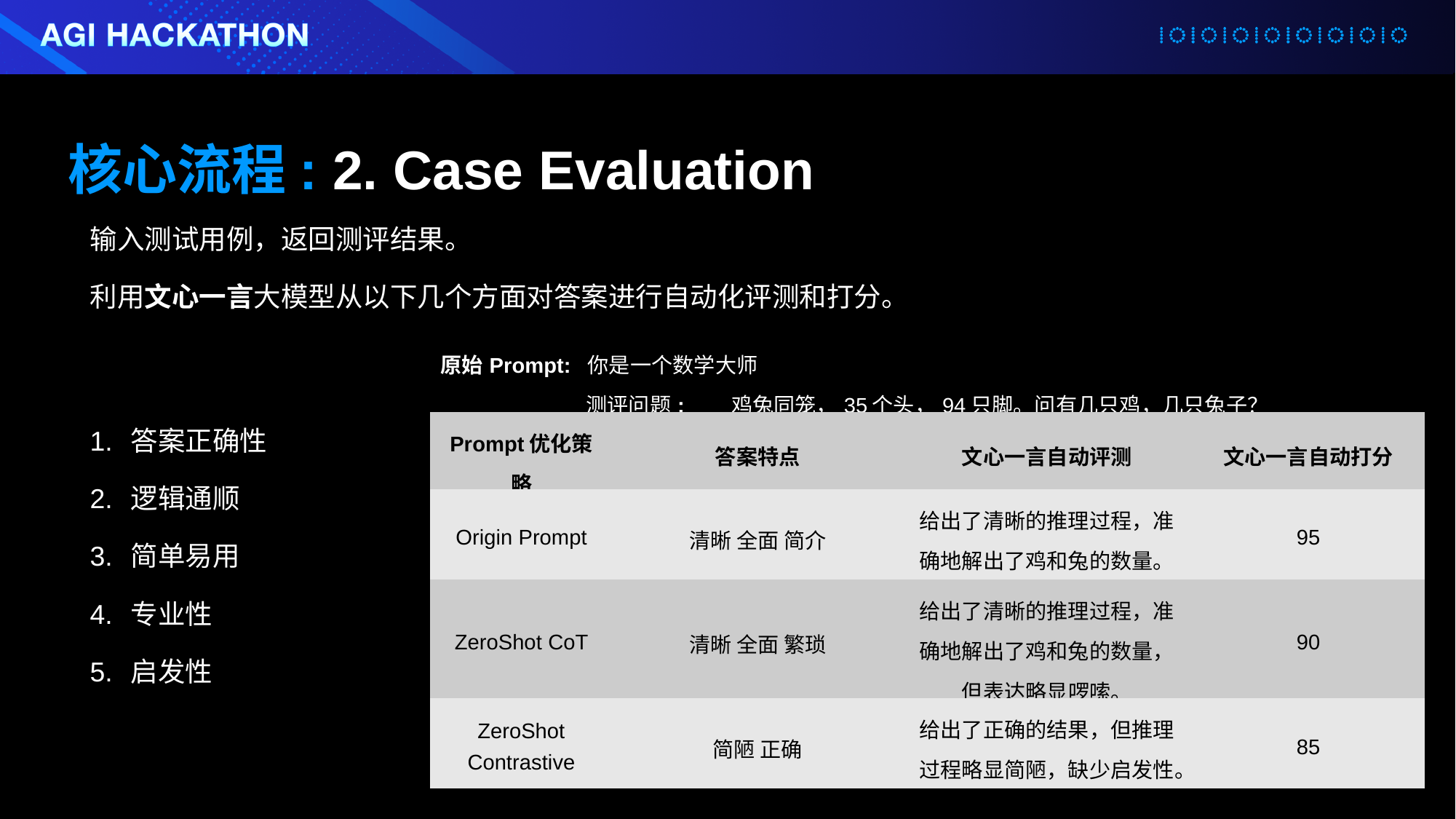

核心流程: 2. Case Evaluation
输入测试用例，返回测评结果。
利用文心一言大模型从以下几个方面对答案进行自动化评测和打分。
| 原始Prompt: 你是一个数学大师 测评问题: 鸡兔同笼，35个头，94只脚。问有几只鸡，几只兔子？ |  |  |  |
| --- | --- | --- | --- |
| Prompt优化策略 | 答案特点 | 文心一言自动评测 | 文心一言自动打分 |
| Origin Prompt | 清晰 全面 简介 | 给出了清晰的推理过程，准确地解出了鸡和兔的数量。 | 95 |
| ZeroShot CoT | 清晰 全面 繁琐 | 给出了清晰的推理过程，准确地解出了鸡和兔的数量，但表达略显啰嗦。 | 90 |
| ZeroShot Contrastive | 简陋 正确 | 给出了正确的结果，但推理过程略显简陋，缺少启发性。 | 85 |
答案正确性
逻辑通顺
简单易用
专业性
启发性